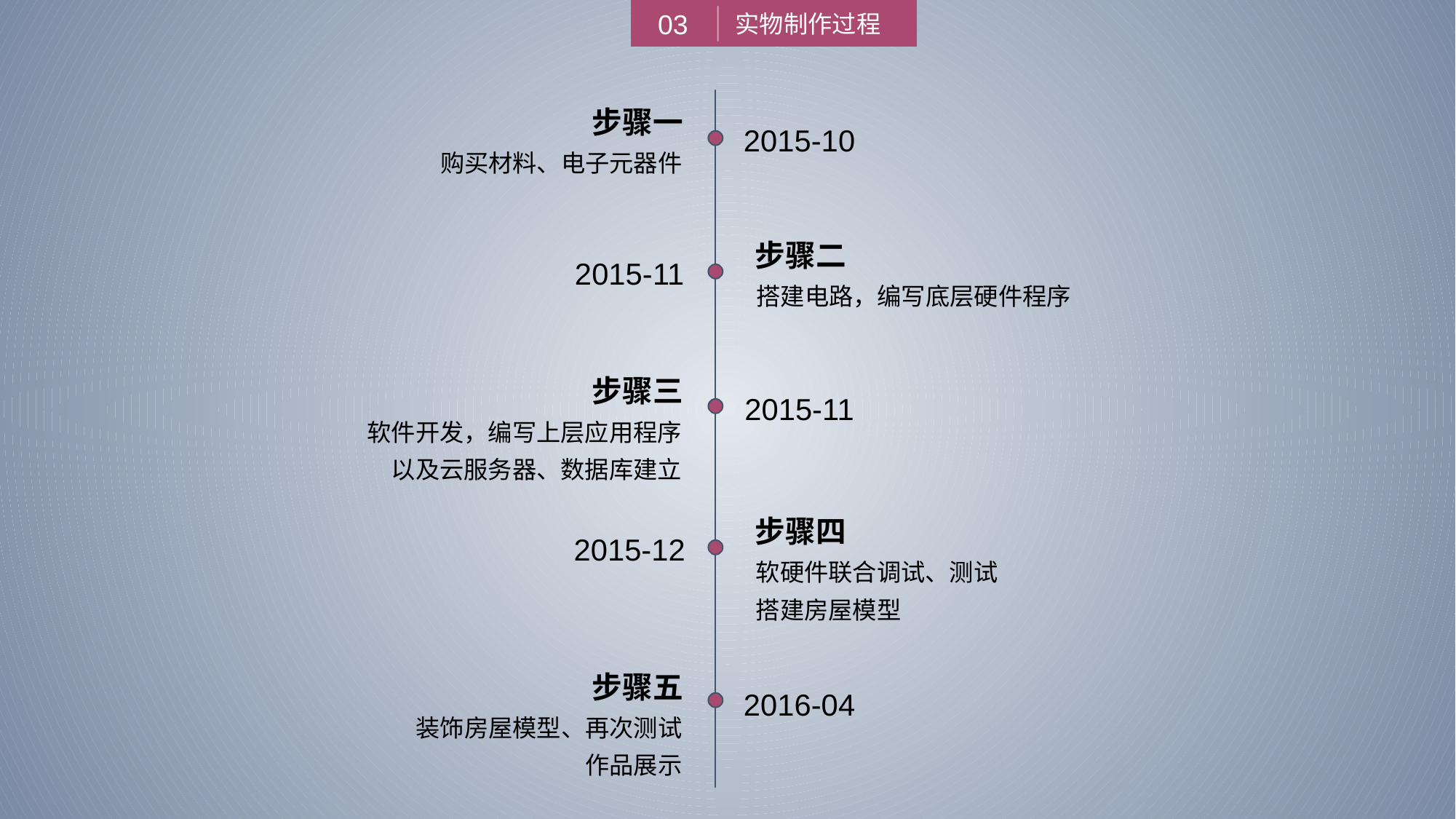

实物制作过程
03
步骤一
2015-10

购买材料、电子元器件
步骤二
2015-11

搭建电路，编写底层硬件程序
步骤三
2015-11

软件开发，编写上层应用程序
以及云服务器、数据库建立
步骤四
2015-12

软硬件联合调试、测试
搭建房屋模型
步骤五
2016-04

装饰房屋模型、再次测试
作品展示